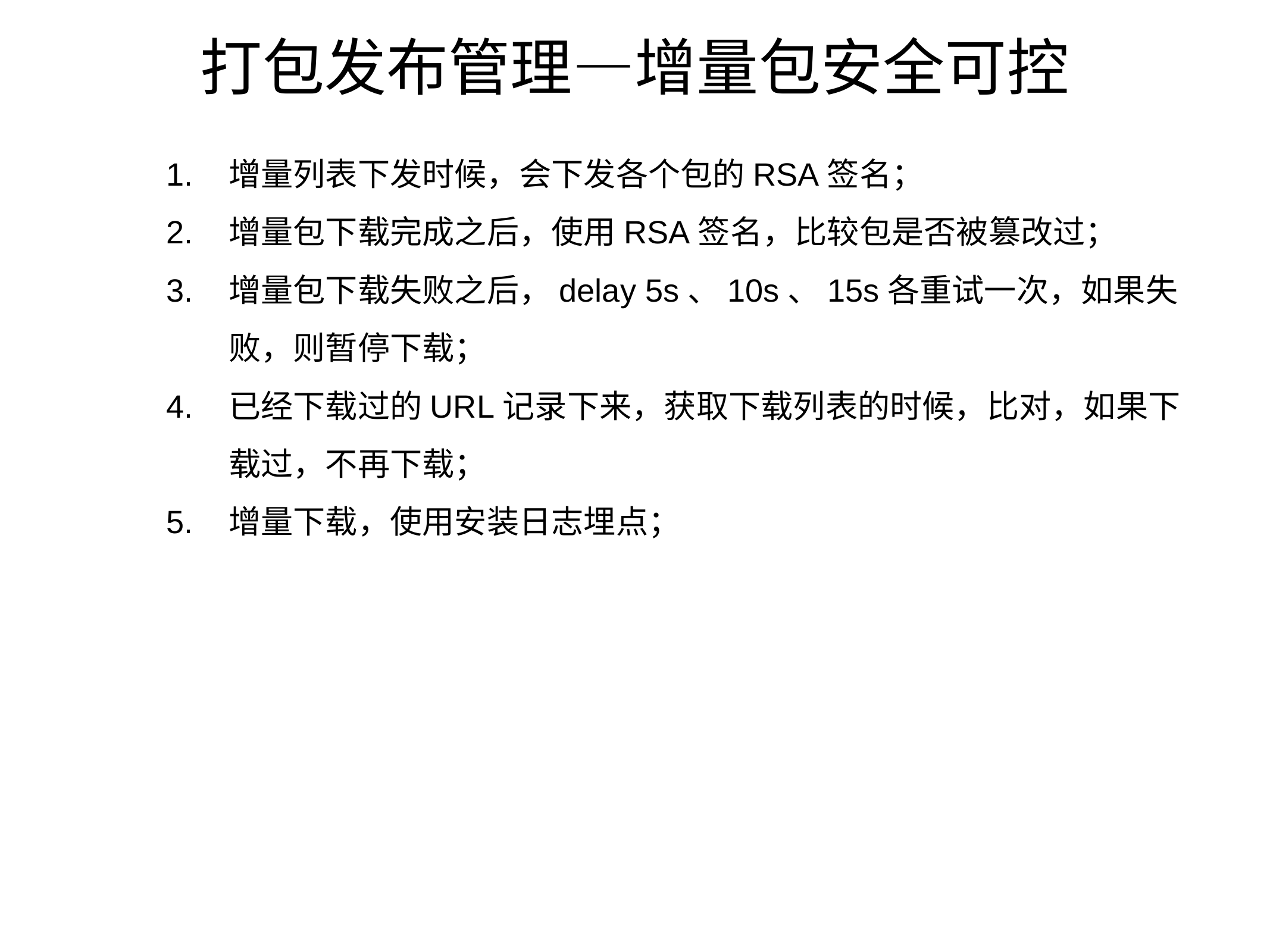

# 打包发布管理—增量包安全可控
增量列表下发时候，会下发各个包的RSA签名；
增量包下载完成之后，使用RSA签名，比较包是否被篡改过；
增量包下载失败之后，delay 5s、10s、15s各重试一次，如果失败，则暂停下载；
已经下载过的URL记录下来，获取下载列表的时候，比对，如果下载过，不再下载；
增量下载，使用安装日志埋点；